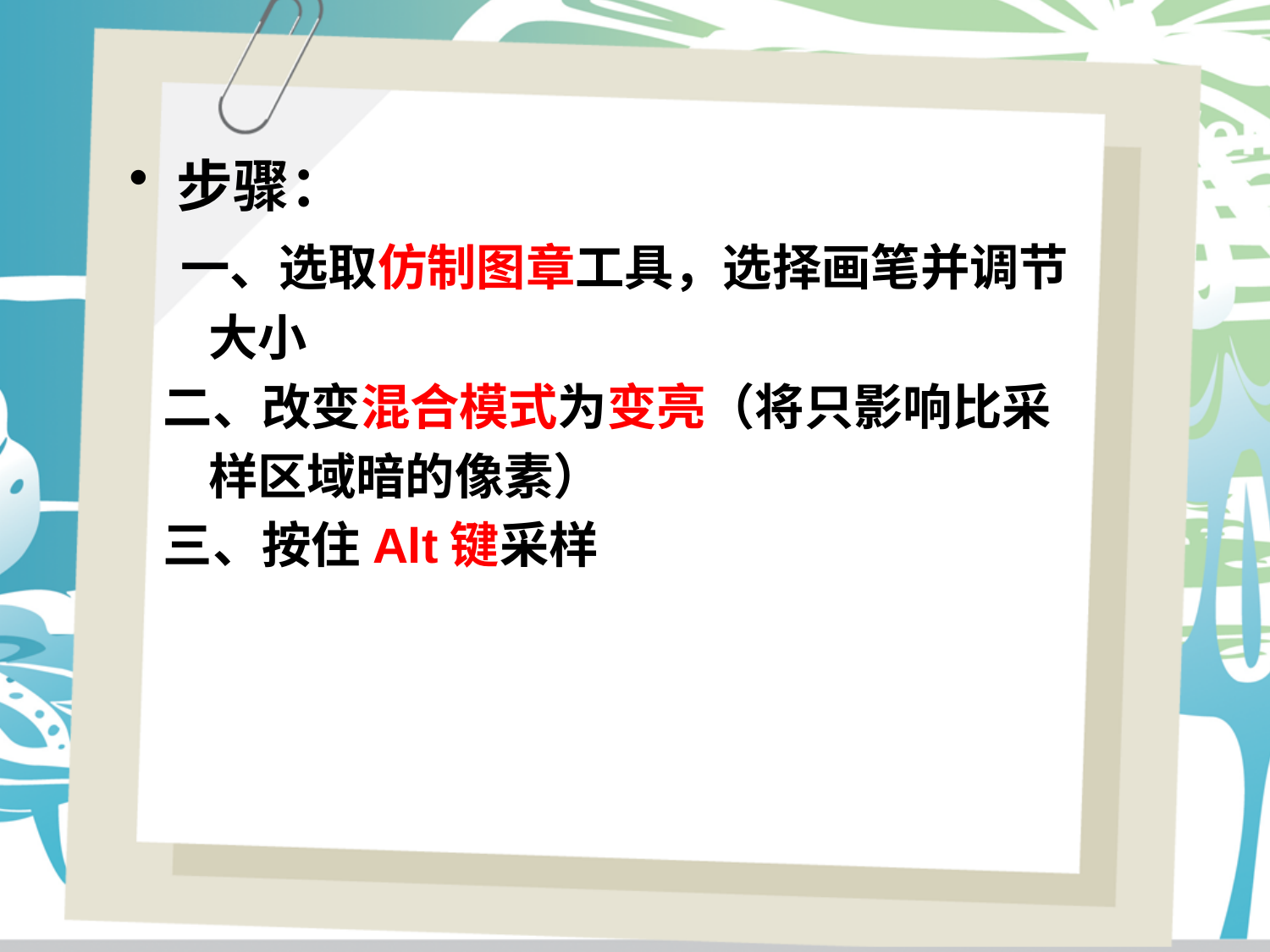

步骤：
   一、选取仿制图章工具，选择画笔并调节
      大小
  二、改变混合模式为变亮（将只影响比采
      样区域暗的像素）
  三、按住Alt键采样